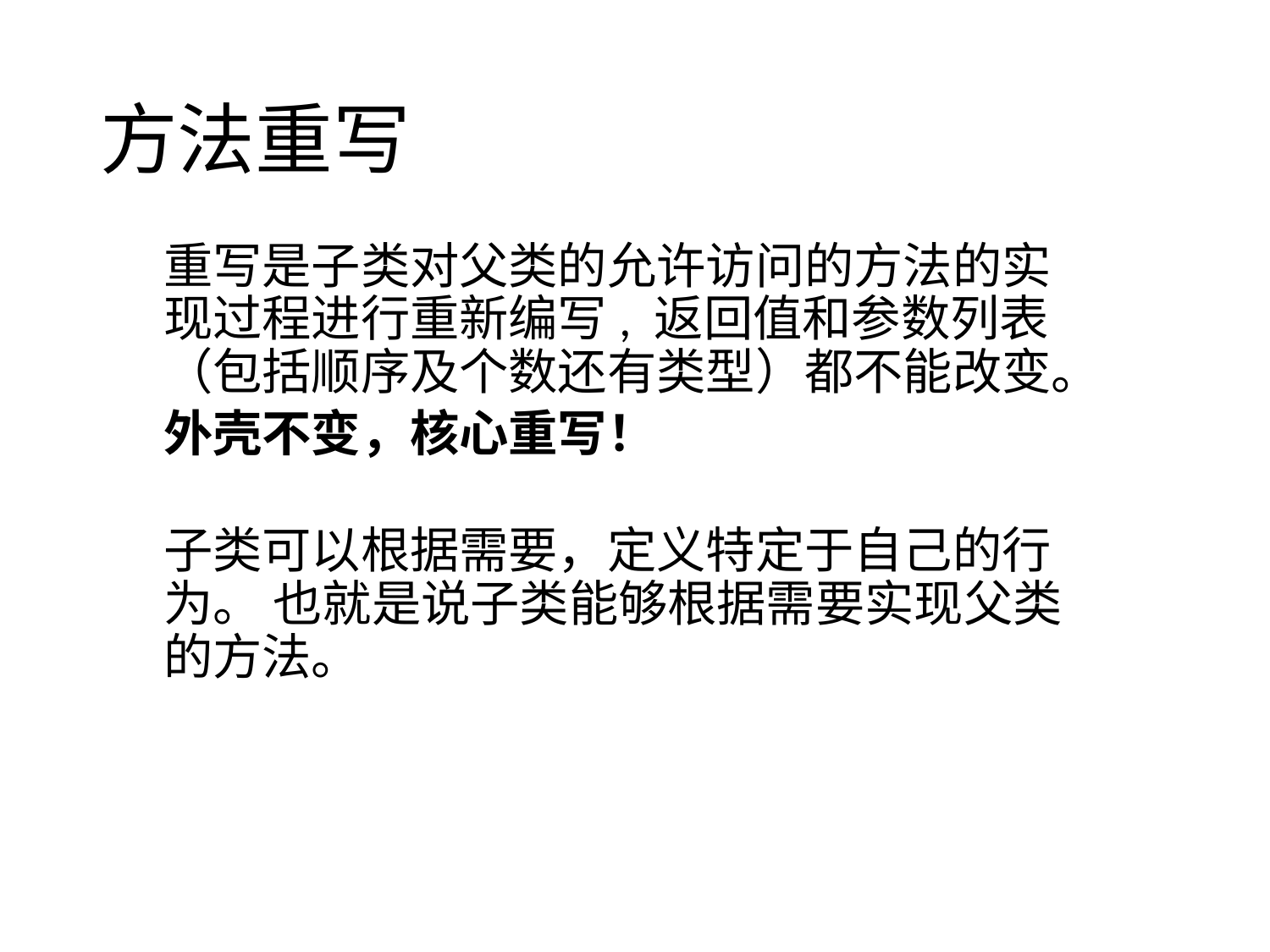

# 方法重写
重写是子类对父类的允许访问的方法的实现过程进行重新编写, 返回值和参数列表（包括顺序及个数还有类型）都不能改变。
外壳不变，核心重写！

子类可以根据需要，定义特定于自己的行为。 也就是说子类能够根据需要实现父类的方法。